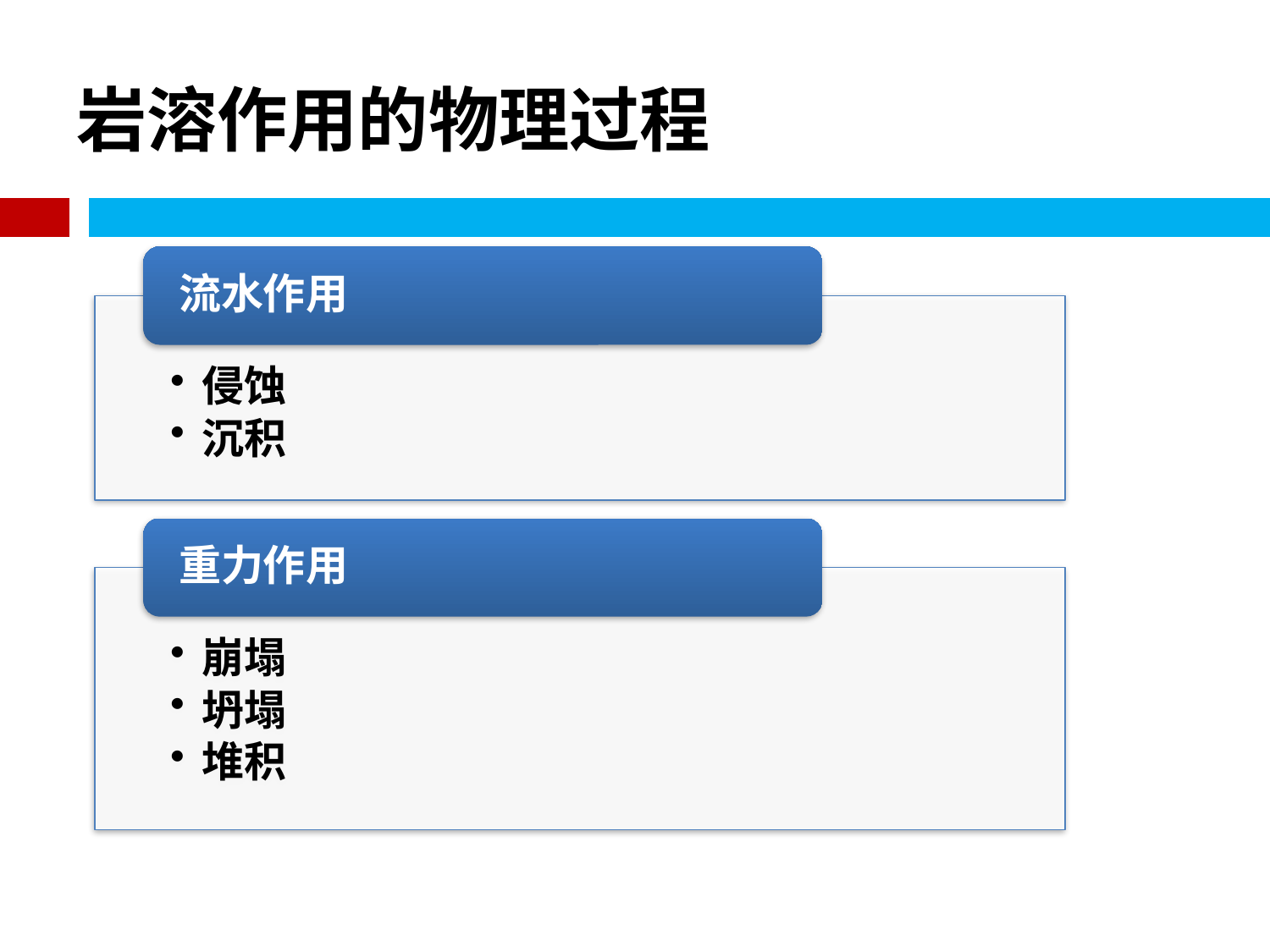

# 岩溶作用的物理过程
侵蚀
沉积
流水作用
崩塌
坍塌
堆积
重力作用